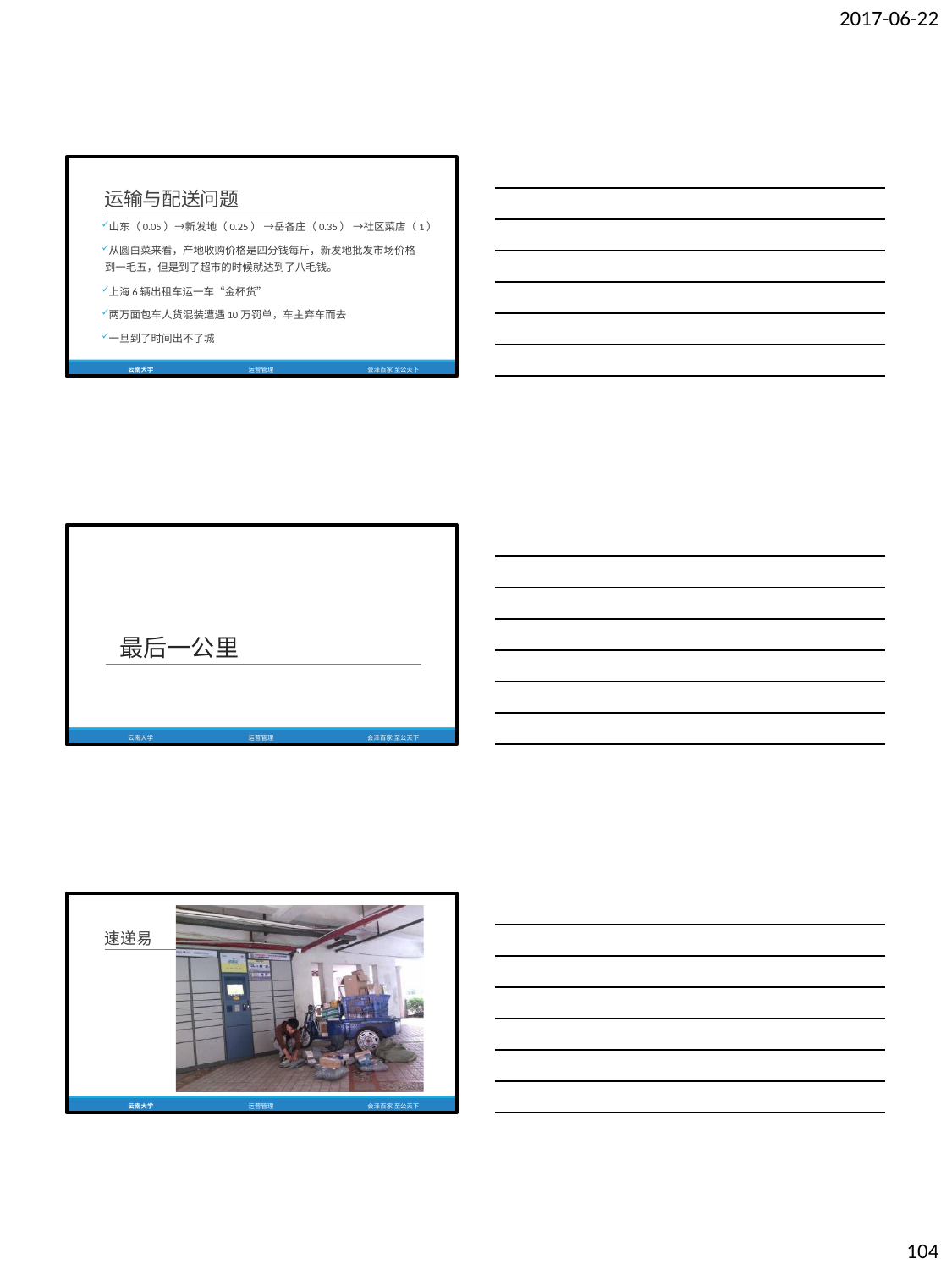

2017-06-22

运输与配送问题
山东（0.05）→新发地（0.25） →岳各庄（0.35） →社区菜店（1）
从圆白菜来看，产地收购价格是四分钱每斤，新发地批发市场价格 到一毛五，但是到了超市的时候就达到了八毛钱。

上海6辆出租车运一车“金杯货”
两万面包车人货混装遭遇10万罚单，车主弃车而去
一旦到了时间出不了城

云南大学
运营管理
会泽百家 至公天下

最后一公里

云南大学
运营管理
会泽百家 至公天下

速递易

云南大学
运营管理
会泽百家 至公天下

104